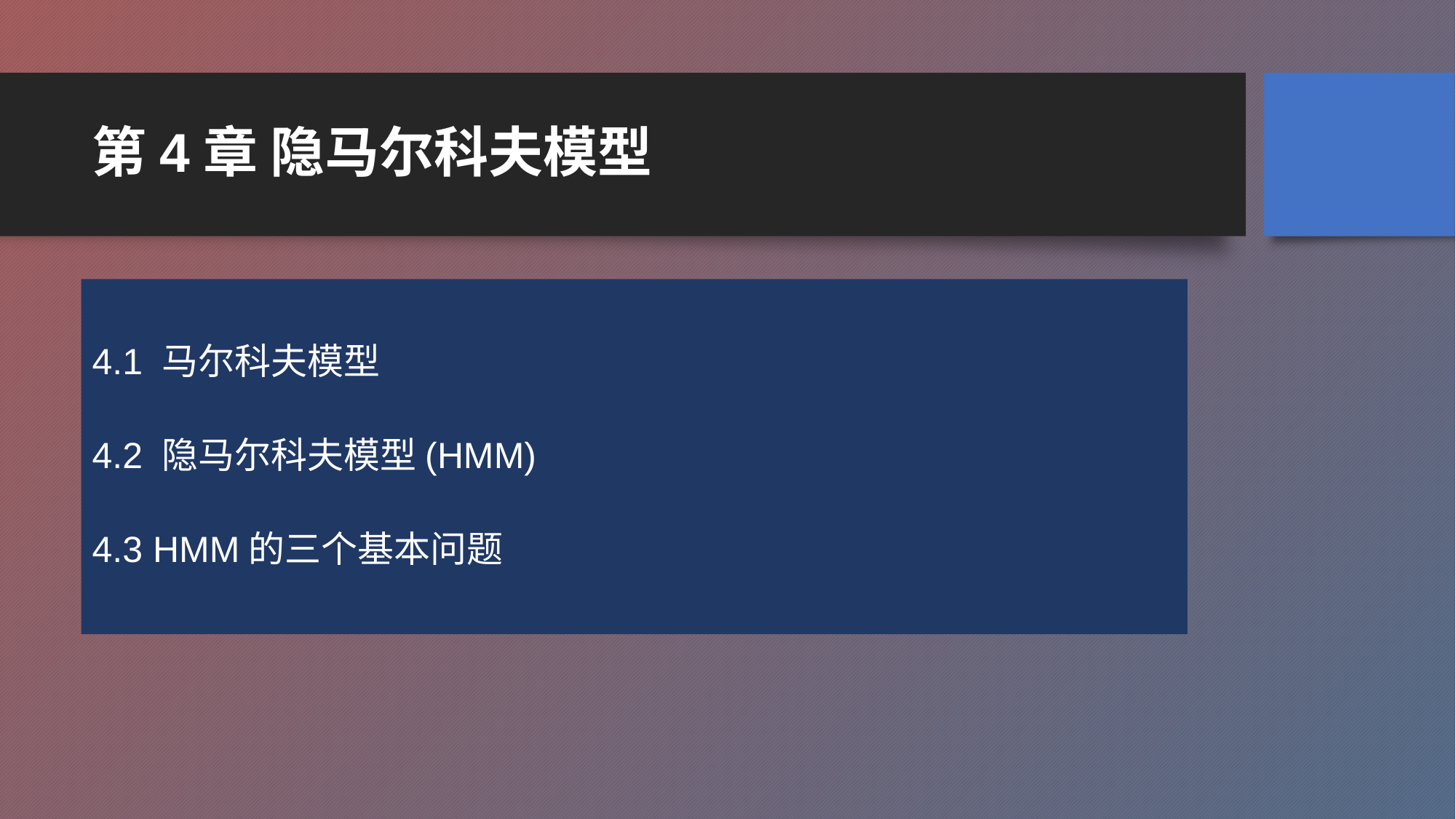

# 第4章 隐马尔科夫模型

4.1 马尔科夫模型
4.2 隐马尔科夫模型(HMM)
4.3 HMM的三个基本问题